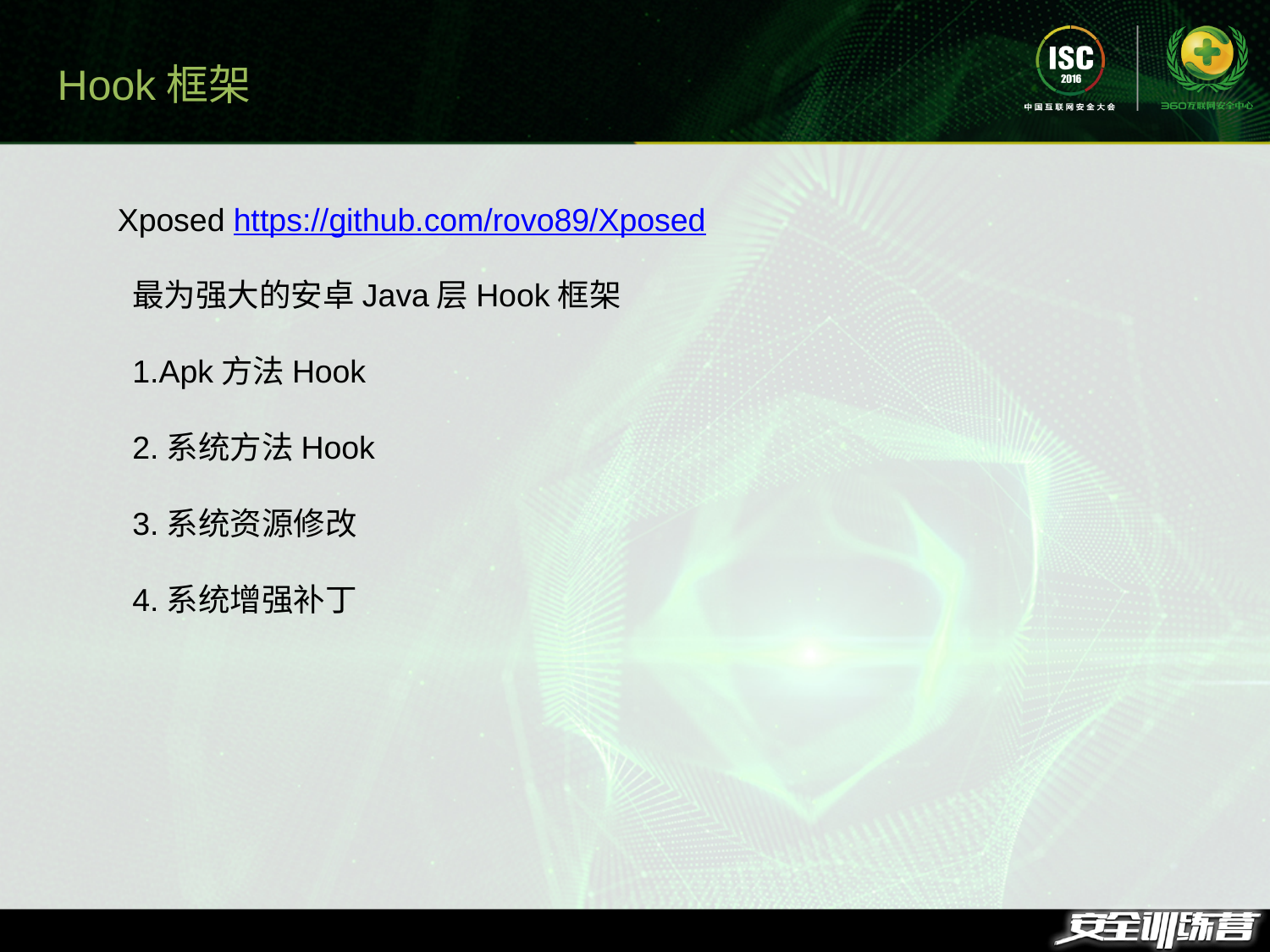

Hook框架
Xposed https://github.com/rovo89/Xposed

最为强大的安卓Java层Hook框架

1.Apk方法Hook

2.系统方法Hook

3.系统资源修改

4.系统增强补丁